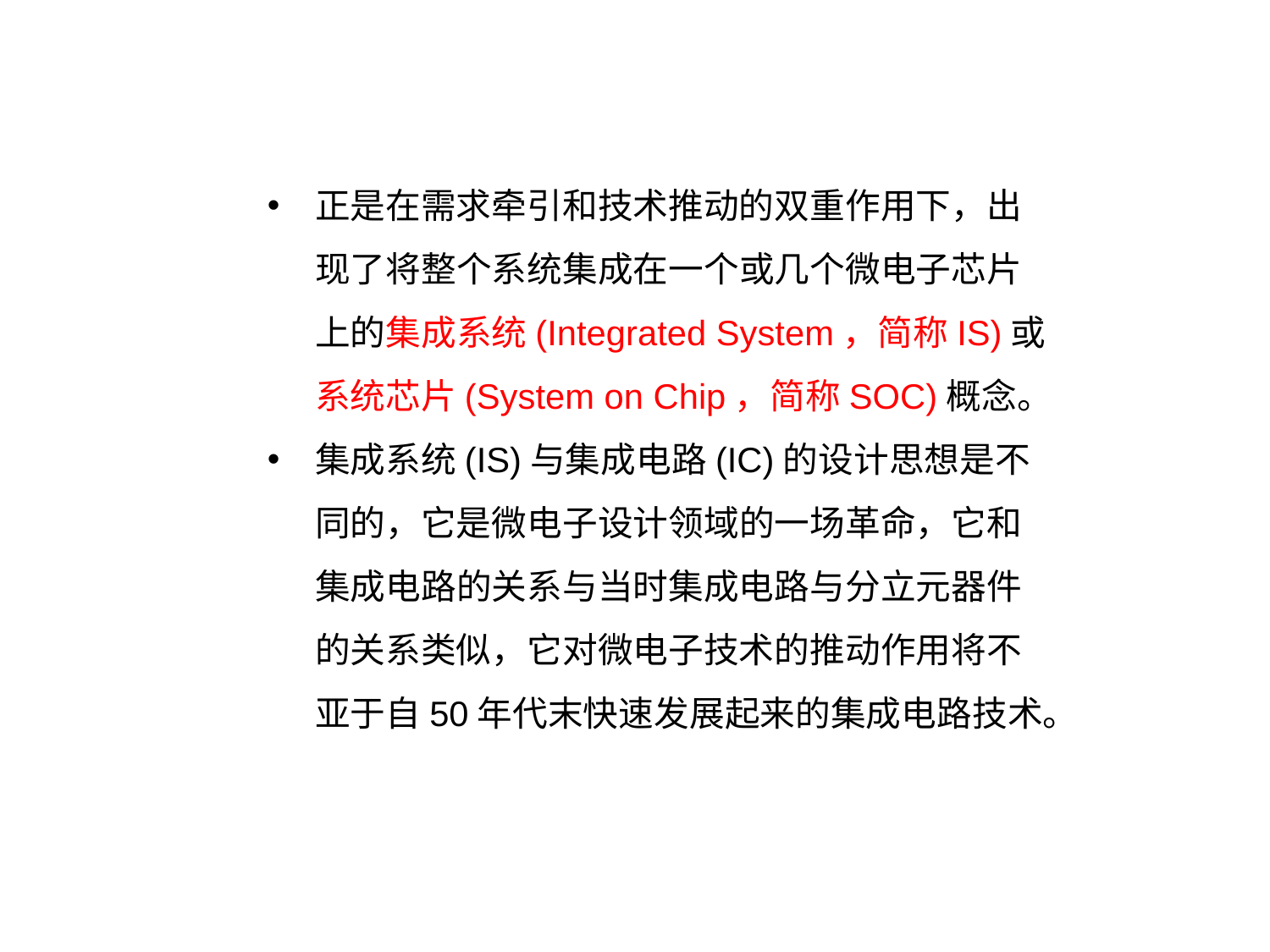

正是在需求牵引和技术推动的双重作用下，出现了将整个系统集成在一个或几个微电子芯片上的集成系统(Integrated System，简称IS)或系统芯片(System on Chip，简称SOC)概念。
集成系统(IS)与集成电路(IC)的设计思想是不同的，它是微电子设计领域的一场革命，它和集成电路的关系与当时集成电路与分立元器件的关系类似，它对微电子技术的推动作用将不亚于自50年代末快速发展起来的集成电路技术。

26